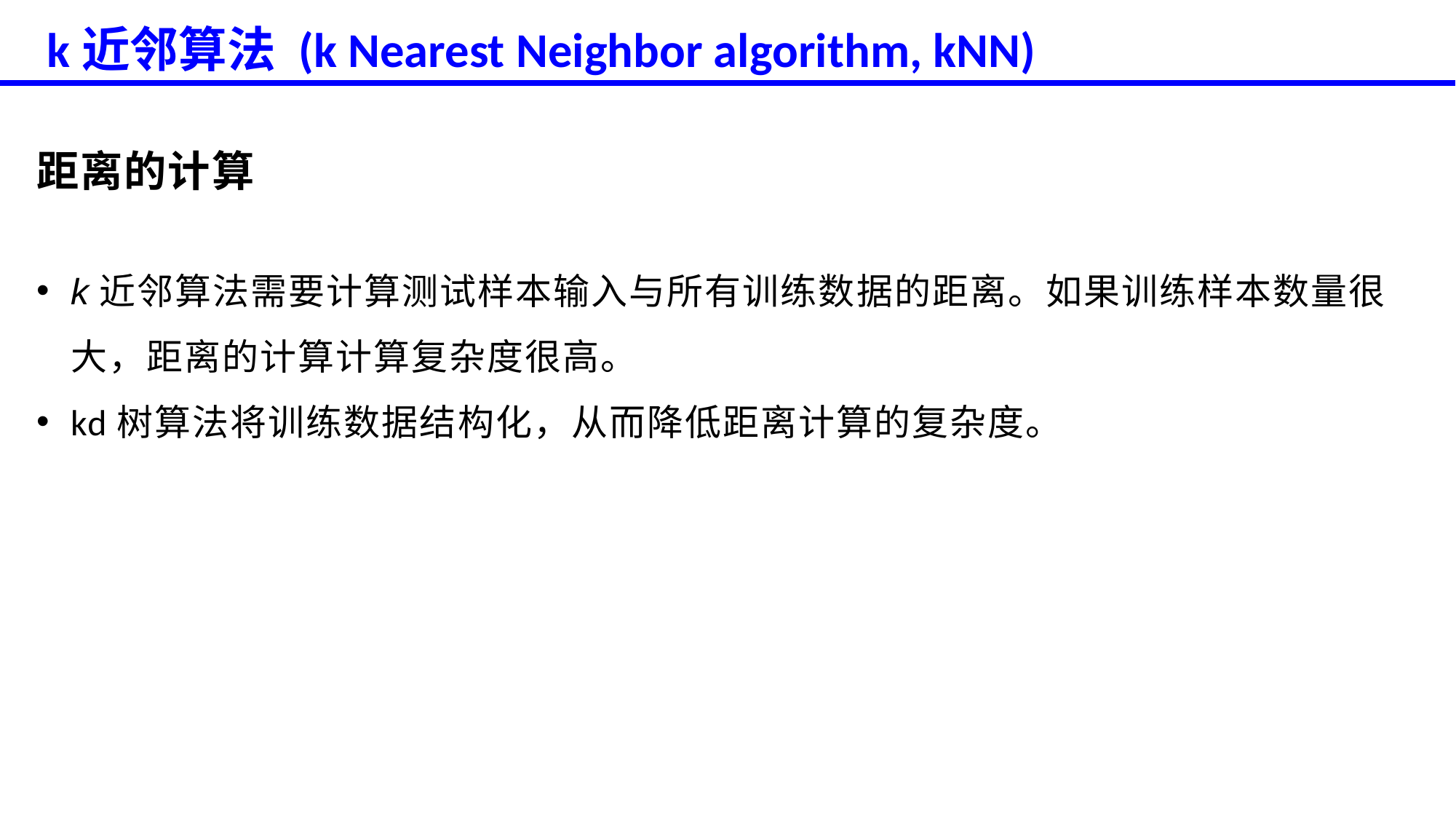

k近邻算法 (k Nearest Neighbor algorithm, kNN)
距离的计算

k近邻算法需要计算测试样本输入与所有训练数据的距离。如果训练样本数量很大，距离的计算计算复杂度很高。
kd树算法将训练数据结构化，从而降低距离计算的复杂度。